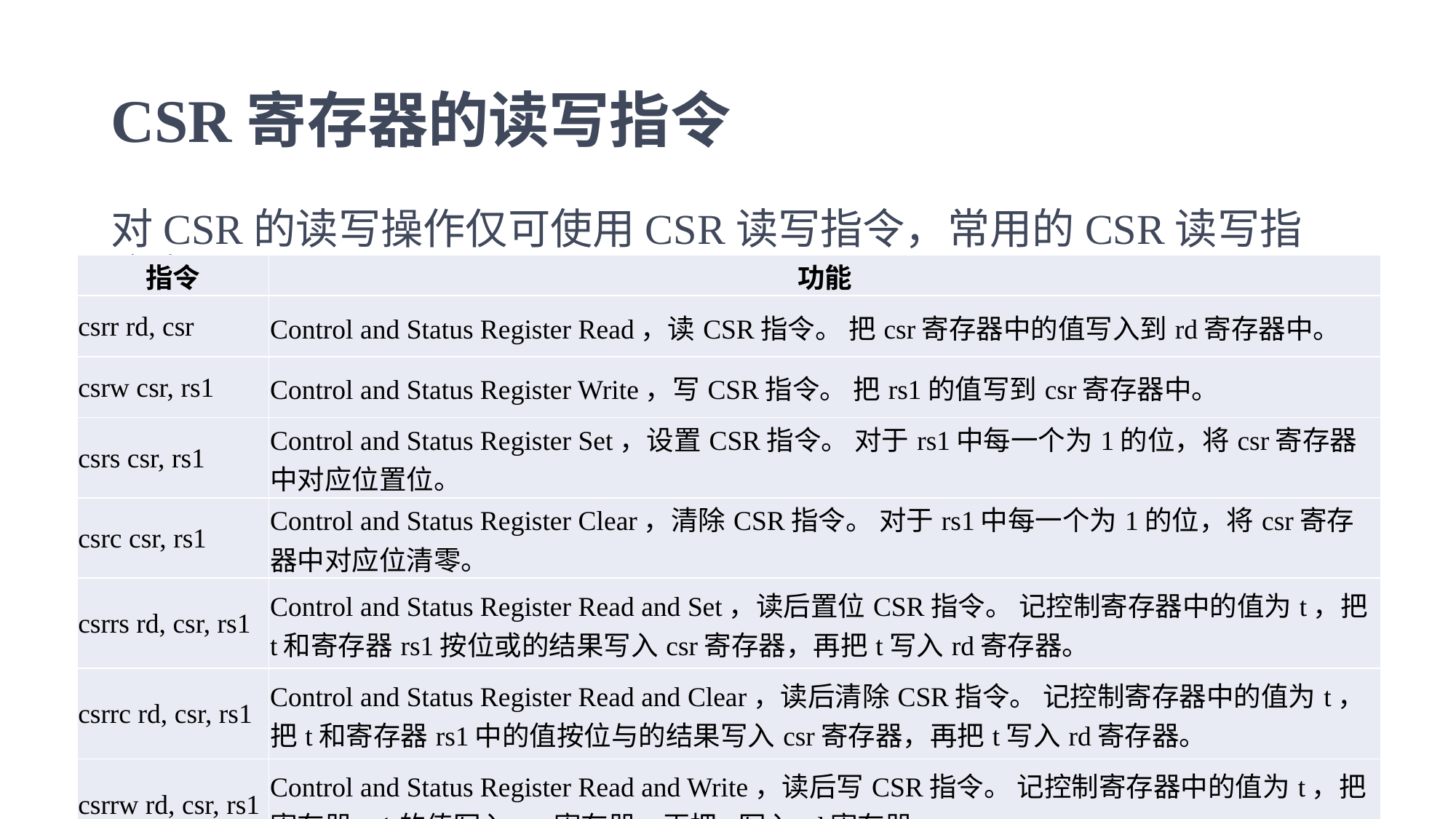

# CSR寄存器的读写指令
对CSR的读写操作仅可使用CSR读写指令，常用的CSR读写指令有：
| 指令 | 功能 |
| --- | --- |
| csrr rd, csr | Control and Status Register Read，读CSR指令。 把csr寄存器中的值写入到rd寄存器中。 |
| csrw csr, rs1 | Control and Status Register Write，写CSR指令。 把rs1的值写到csr寄存器中。 |
| csrs csr, rs1 | Control and Status Register Set，设置CSR指令。 对于rs1中每一个为1的位，将csr寄存器中对应位置位。 |
| csrc csr, rs1 | Control and Status Register Clear，清除CSR指令。 对于rs1中每一个为1的位，将csr寄存器中对应位清零。 |
| csrrs rd, csr, rs1 | Control and Status Register Read and Set，读后置位CSR指令。 记控制寄存器中的值为t，把t和寄存器rs1按位或的结果写入csr寄存器，再把t写入rd寄存器。 |
| csrrc rd, csr, rs1 | Control and Status Register Read and Clear，读后清除CSR指令。 记控制寄存器中的值为t，把t和寄存器rs1中的值按位与的结果写入csr寄存器，再把t写入rd寄存器。 |
| csrrw rd, csr, rs1 | Control and Status Register Read and Write，读后写CSR指令。 记控制寄存器中的值为t，把寄存器rs1的值写入csr寄存器，再把t写入rd寄存器。 |